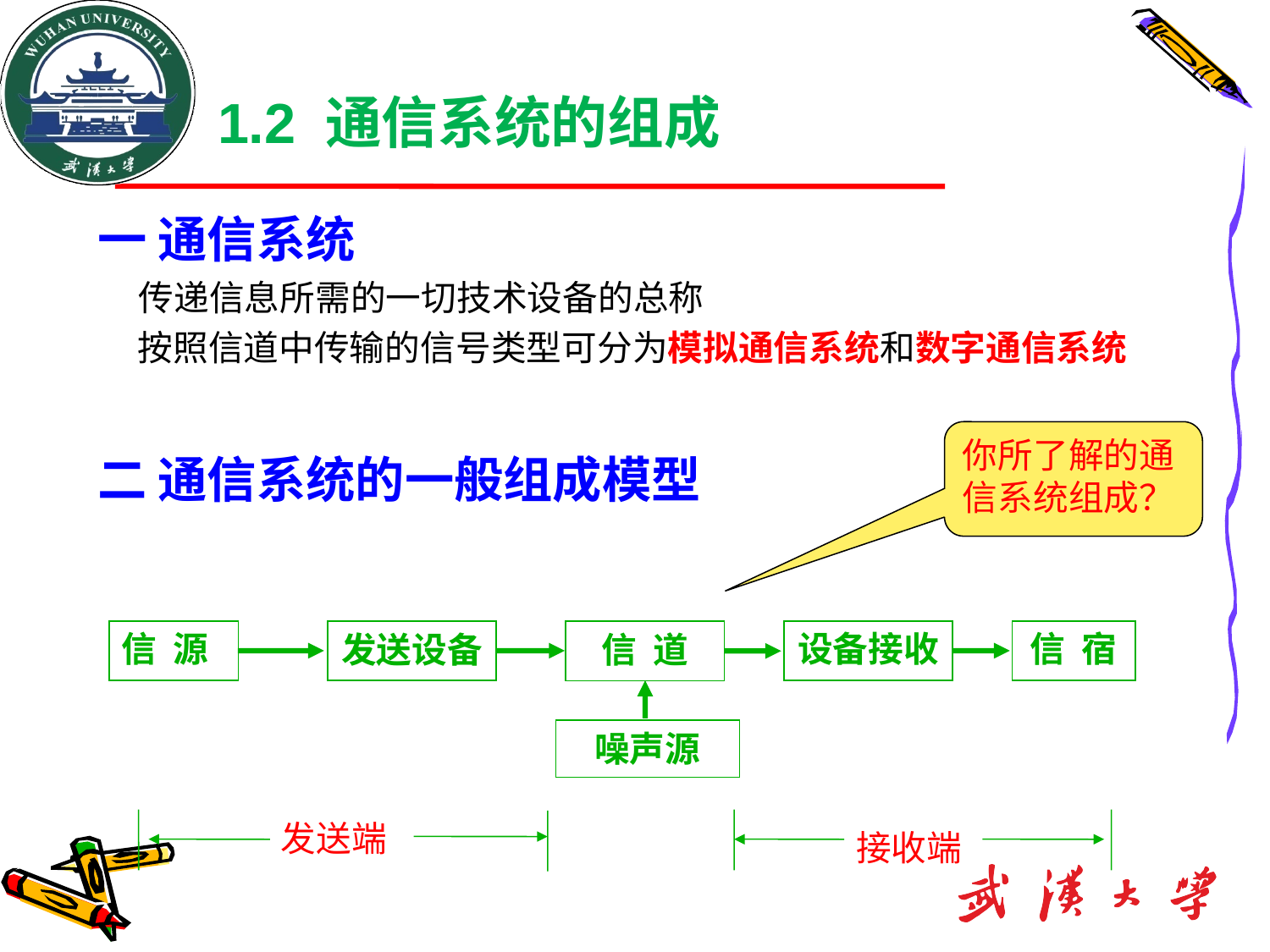

# 1.2 通信系统的组成
一 通信系统
    传递信息所需的一切技术设备的总称
    按照信道中传输的信号类型可分为模拟通信系统和数字通信系统

二 通信系统的一般组成模型
你所了解的通信系统组成？
设备接收
信  宿
信  源

发送设备
信  道

噪声源

发送端
接收端